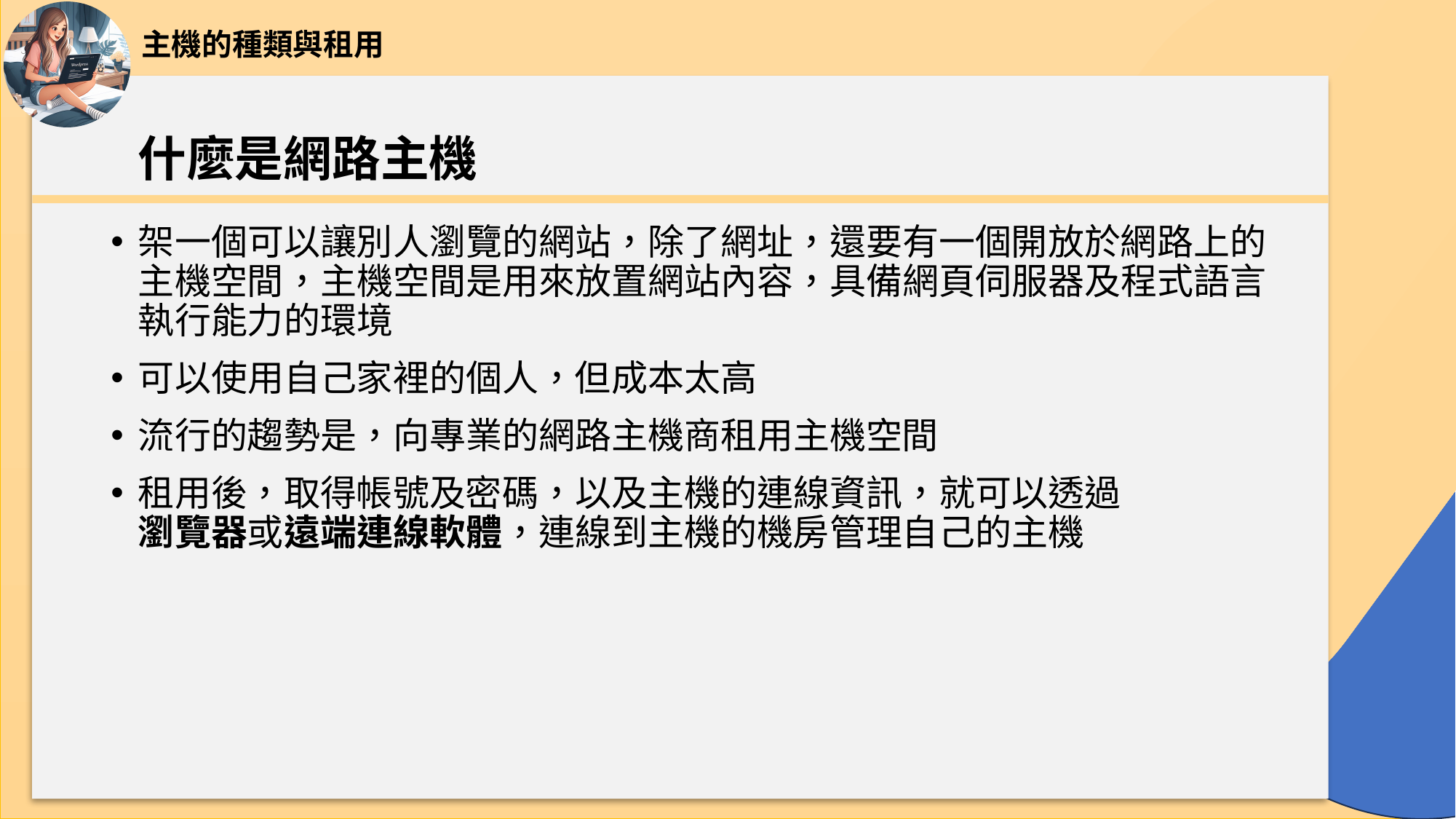

主機的種類與租用

# 什麼是網路主機

架一個可以讓別人瀏覽的網站，除了網址，還要有一個開放於網路上的主機空間，主機空間是用來放置網站內容，具備網頁伺服器及程式語言執行能力的環境
可以使用自己家裡的個人，但成本太高
流行的趨勢是，向專業的網路主機商租用主機空間
租用後，取得帳號及密碼，以及主機的連線資訊，就可以透過
瀏覽器或遠端連線軟體，連線到主機的機房管理自己的主機
18